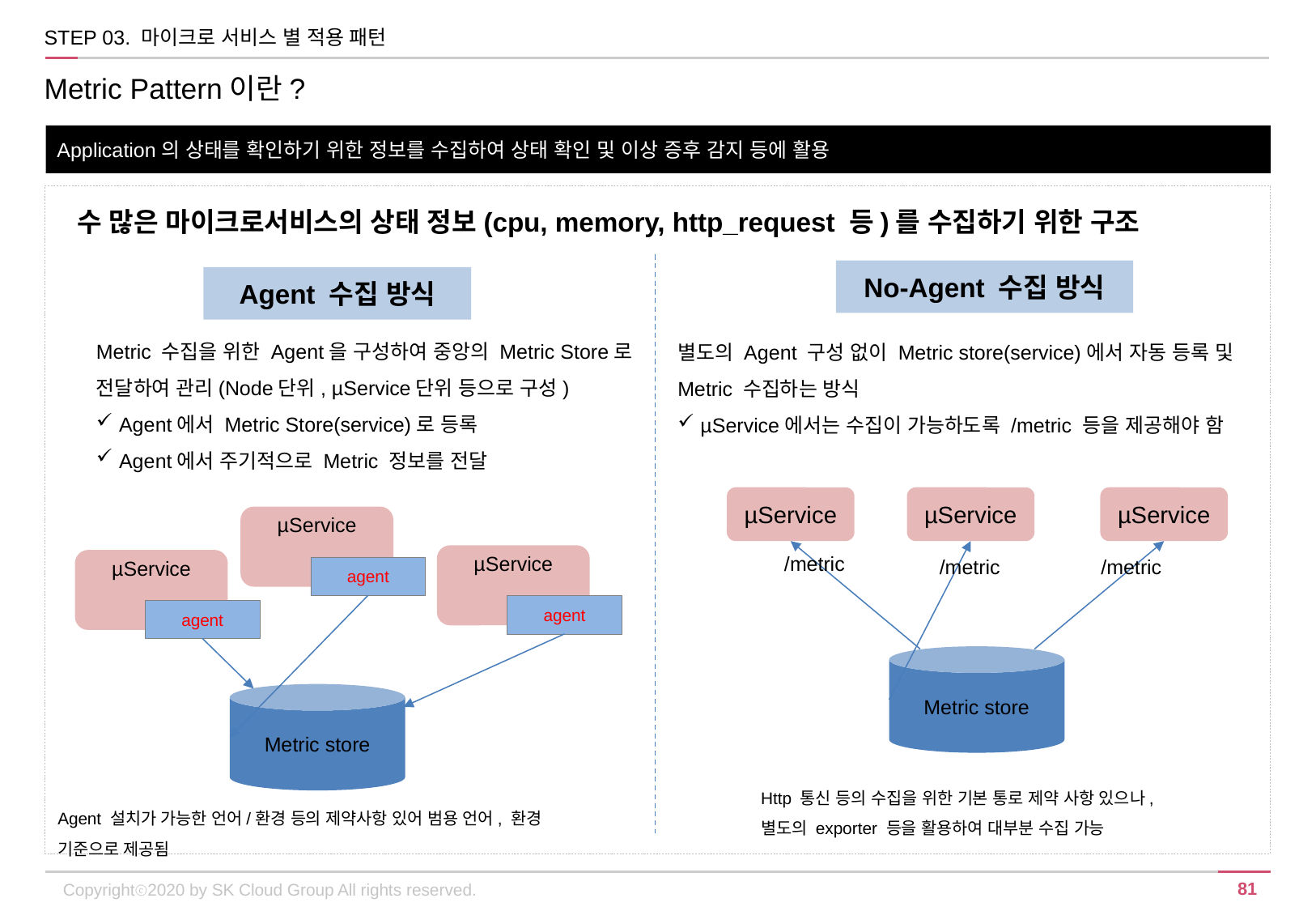

STEP 03. 마이크로 서비스 별 적용 패턴
Metric Pattern이란?
Application의 상태를 확인하기 위한 정보를 수집하여 상태 확인 및 이상 증후 감지 등에 활용
수 많은 마이크로서비스의 상태 정보(cpu, memory, http_request 등)를 수집하기 위한 구조
No-Agent 수집 방식
Agent 수집 방식
Metric 수집을 위한 Agent을 구성하여 중앙의 Metric Store로 전달하여 관리(Node단위, µService단위 등으로 구성)
Agent에서 Metric Store(service)로 등록
Agent에서 주기적으로 Metric 정보를 전달
별도의 Agent 구성 없이 Metric store(service)에서 자동 등록 및 Metric 수집하는 방식
µService에서는 수집이 가능하도록 /metric 등을 제공해야 함

µService
µService
µService

µService
agent

µService
agent
/metric
/metric
/metric

µService
agent
Metric store
Metric store
Http 통신 등의 수집을 위한 기본 통로 제약 사항 있으나,
별도의 exporter 등을 활용하여 대부분 수집 가능
Agent 설치가 가능한 언어/환경 등의 제약사항 있어 범용 언어, 환경 기준으로 제공됨
Copyrightⓒ2020 by SK Cloud Group All rights reserved.